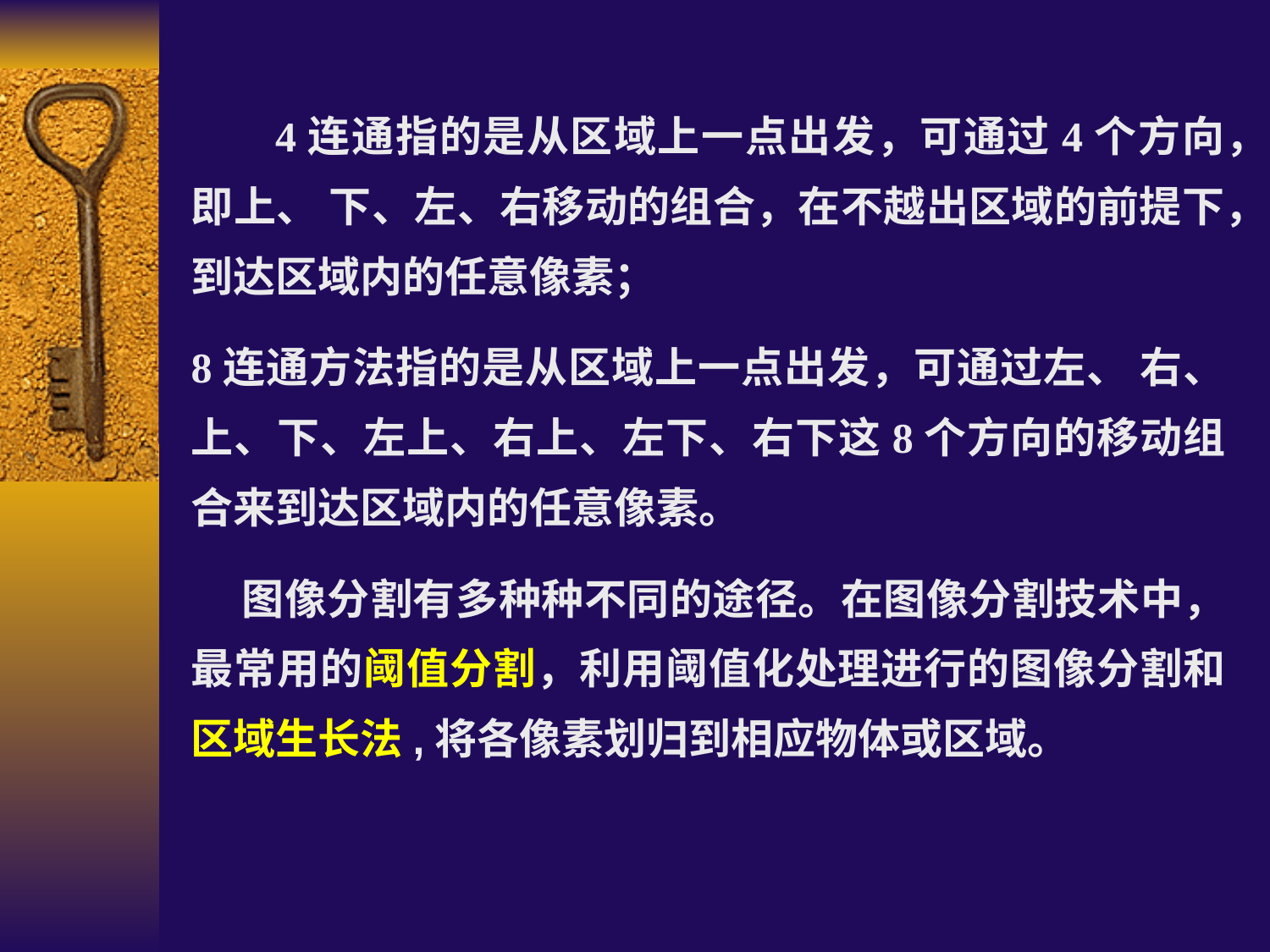

4连通指的是从区域上一点出发，可通过4个方向，即上、 下、左、右移动的组合，在不越出区域的前提下，到达区域内的任意像素；
8连通方法指的是从区域上一点出发，可通过左、 右、上、下、左上、右上、左下、右下这8个方向的移动组合来到达区域内的任意像素。
    图像分割有多种种不同的途径。在图像分割技术中， 最常用的阈值分割，利用阈值化处理进行的图像分割和区域生长法,将各像素划归到相应物体或区域。